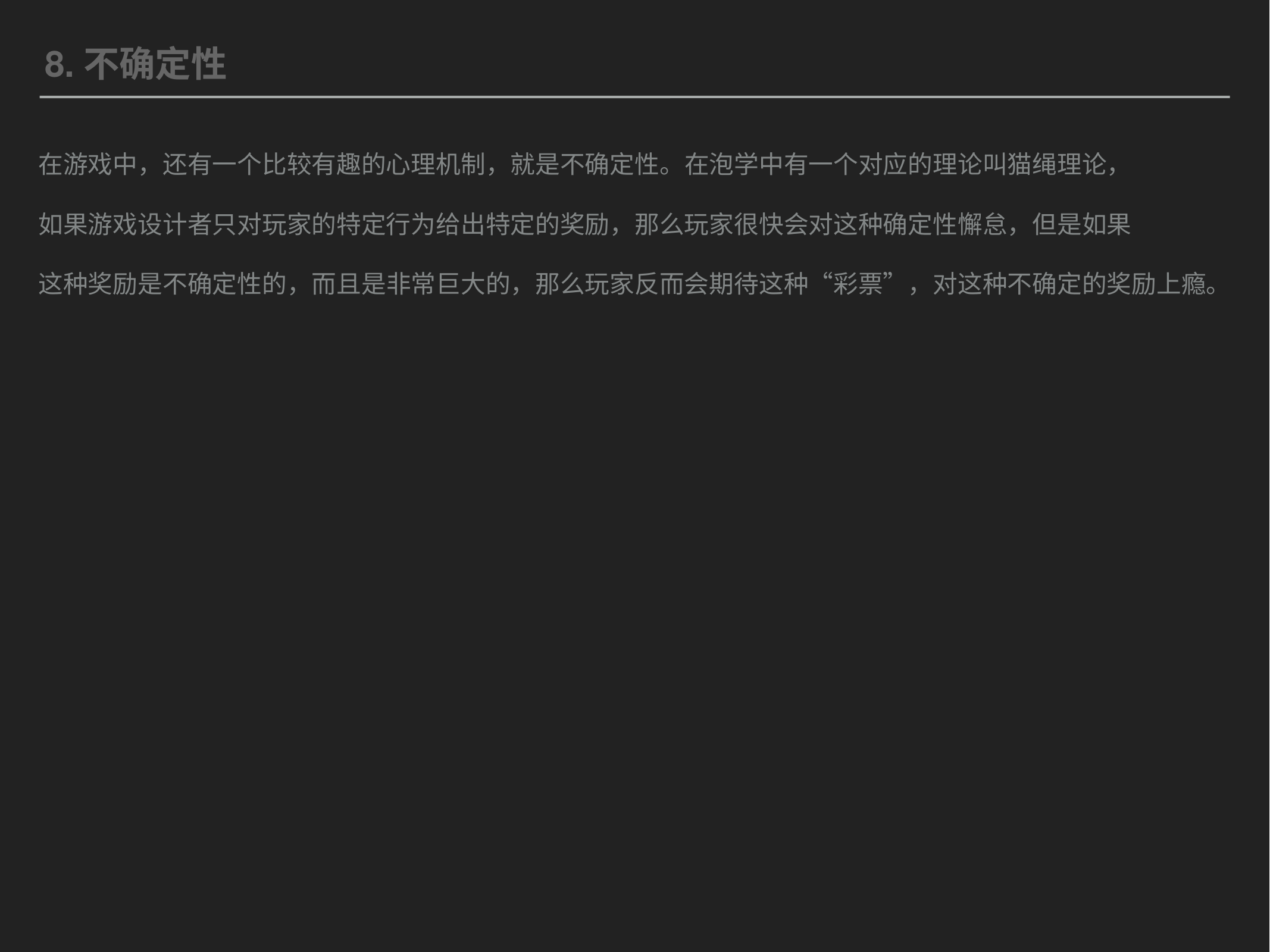

8.不确定性
在游戏中，还有一个比较有趣的心理机制，就是不确定性。在泡学中有一个对应的理论叫猫绳理论，
如果游戏设计者只对玩家的特定行为给出特定的奖励，那么玩家很快会对这种确定性懈怠，但是如果
这种奖励是不确定性的，而且是非常巨大的，那么玩家反而会期待这种“彩票”，对这种不确定的奖励上瘾。